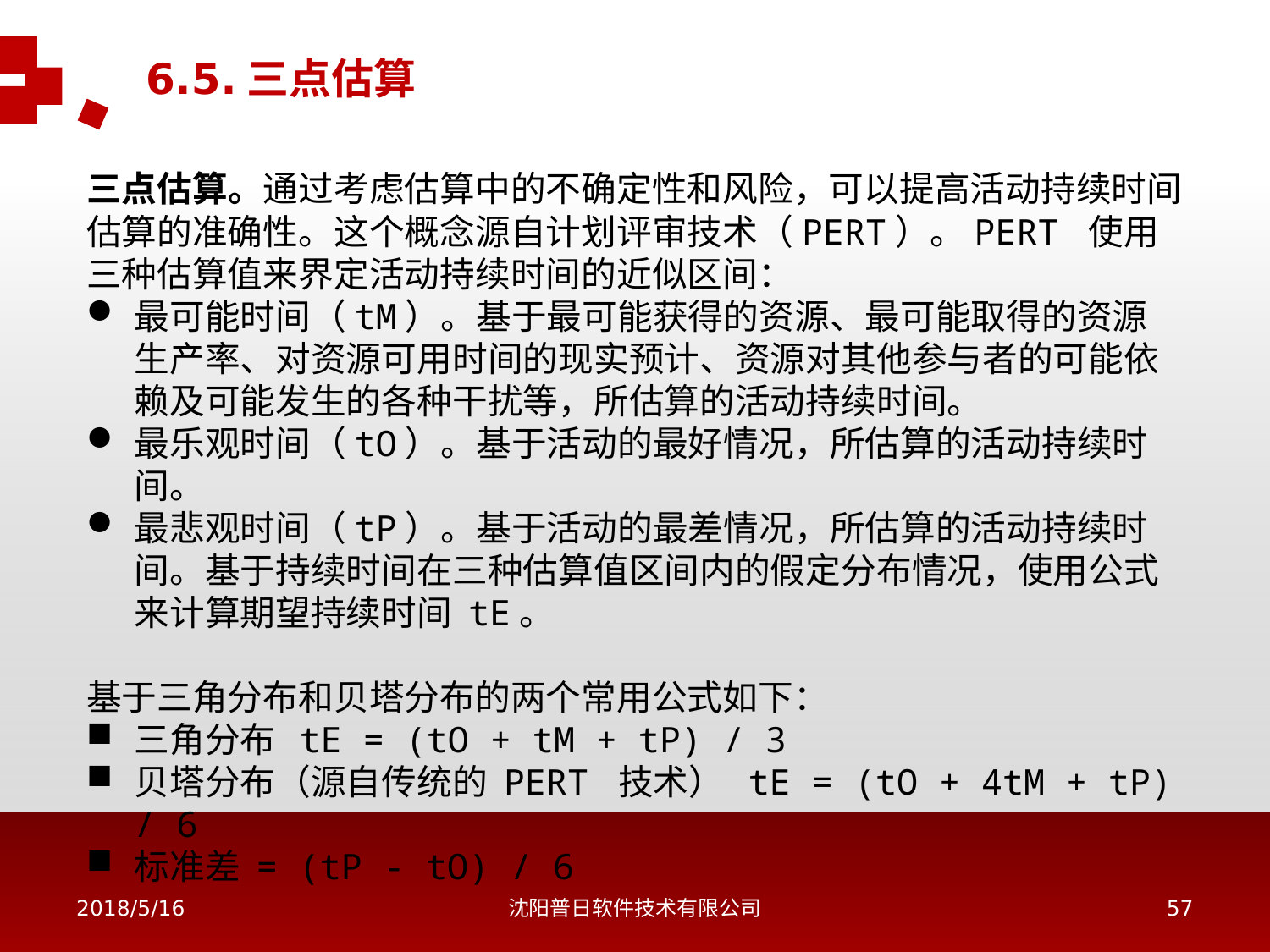

6.5.三点估算
三点估算。通过考虑估算中的不确定性和风险，可以提高活动持续时间估算的准确性。这个概念源自计划评审技术（PERT）。PERT 使用三种估算值来界定活动持续时间的近似区间：
最可能时间（tM）。基于最可能获得的资源、最可能取得的资源生产率、对资源可用时间的现实预计、资源对其他参与者的可能依赖及可能发生的各种干扰等，所估算的活动持续时间。
最乐观时间（tO）。基于活动的最好情况，所估算的活动持续时间。
最悲观时间（tP）。基于活动的最差情况，所估算的活动持续时间。基于持续时间在三种估算值区间内的假定分布情况，使用公式来计算期望持续时间 tE。

基于三角分布和贝塔分布的两个常用公式如下：
三角分布  tE = (tO + tM + tP) / 3
贝塔分布（源自传统的 PERT 技术）  tE = (tO + 4tM + tP) / 6
标准差 = (tP - tO) / 6

2018/5/16
沈阳普日软件技术有限公司
57